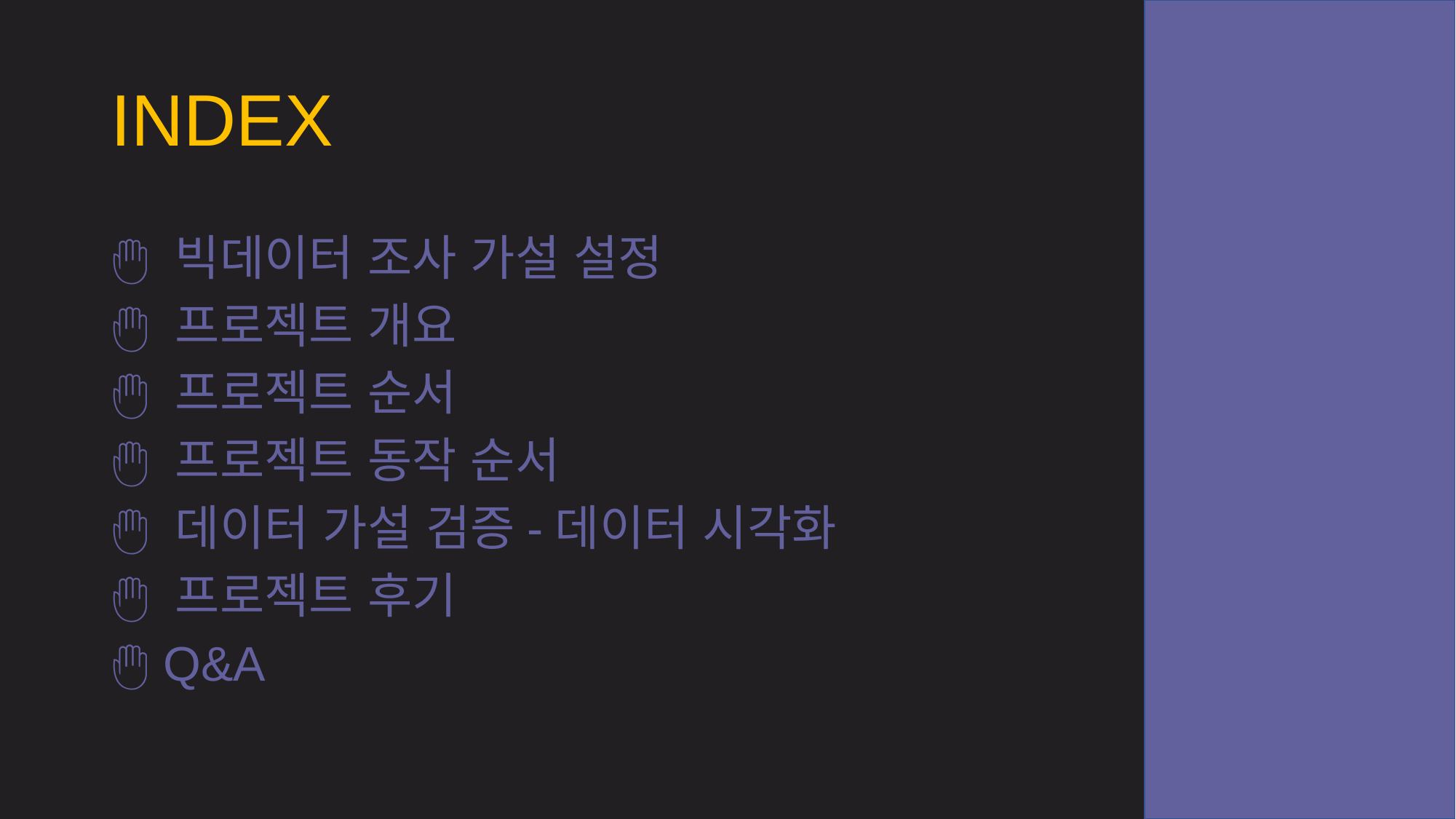

# INDEX
🤚 빅데이터 조사 가설 설정
🤚 프로젝트 개요
🤚 프로젝트 순서
🤚 프로젝트 동작 순서
🤚 데이터 가설 검증-데이터 시각화
🤚 프로젝트 후기
🤚 Q&A